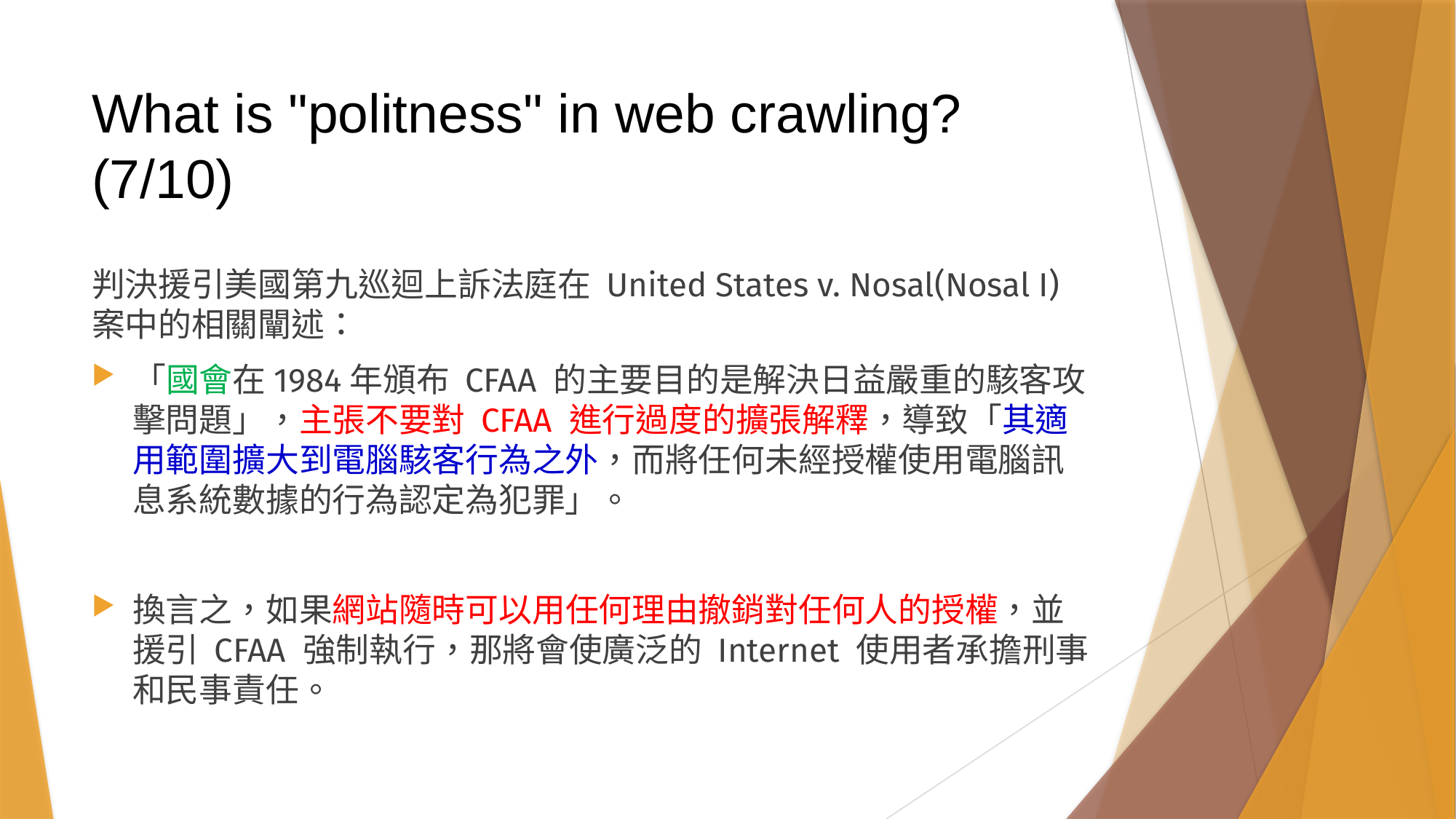

# What is "politness" in web crawling? (7/10)
判決援引美國第九巡迴上訴法庭在 United States v. Nosal(Nosal I)案中的相關闡述：
「國會在1984年頒布 CFAA 的主要目的是解決日益嚴重的駭客攻擊問題」，主張不要對 CFAA 進行過度的擴張解釋，導致「其適用範圍擴大到電腦駭客行為之外，而將任何未經授權使用電腦訊息系統數據的行為認定為犯罪」。

換言之，如果網站隨時可以用任何理由撤銷對任何人的授權，並援引 CFAA 強制執行，那將會使廣泛的 Internet 使用者承擔刑事和民事責任。